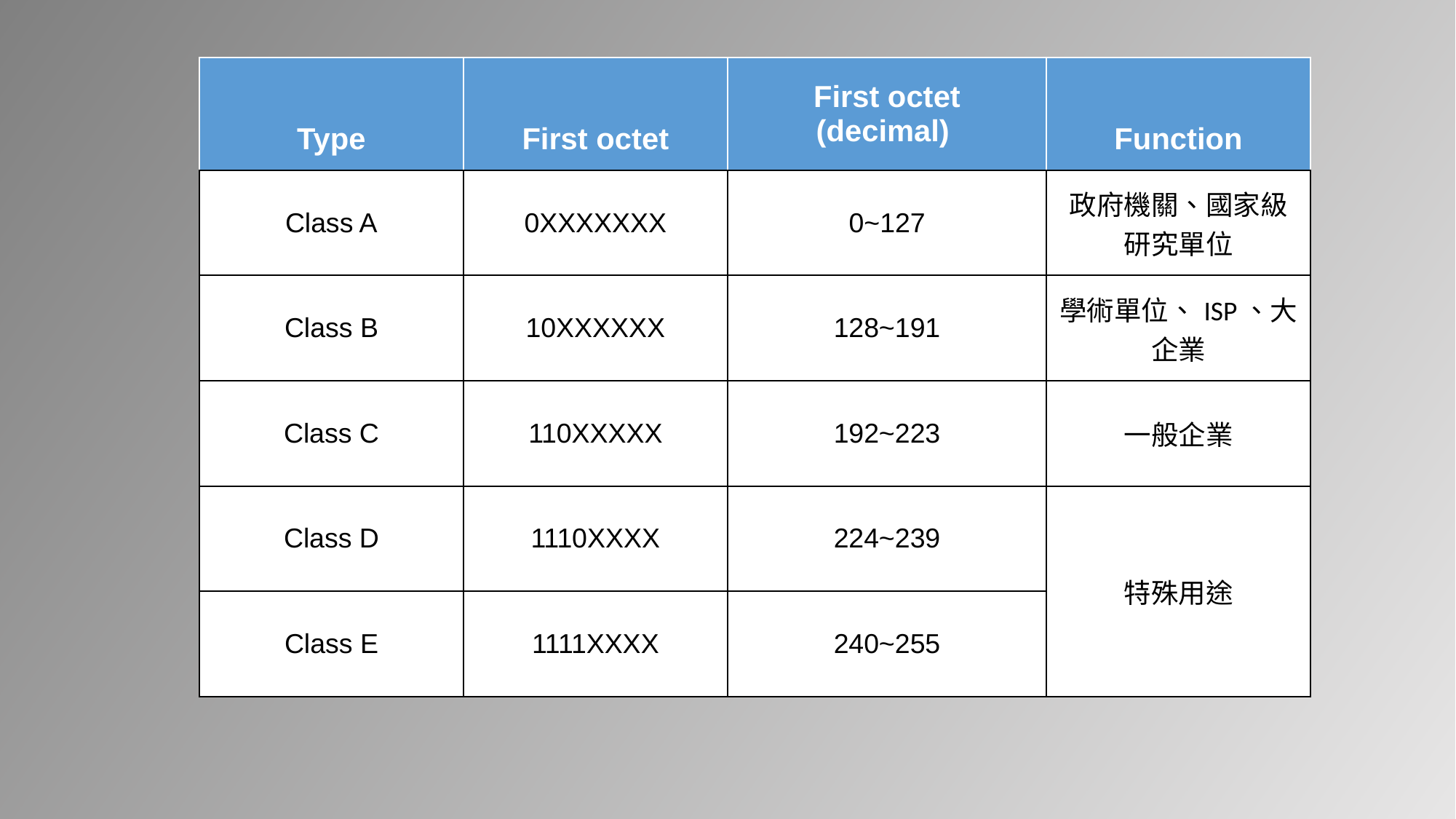

| Type | First octet | First octet (decimal) | Function |
| --- | --- | --- | --- |
| Class A | 0XXXXXXX | 0~127 | 政府機關、國家級研究單位 |
| Class B | 10XXXXXX | 128~191 | 學術單位、ISP、大企業 |
| Class C | 110XXXXX | 192~223 | 一般企業 |
| Class D | 1110XXXX | 224~239 | 特殊用途 |
| Class E | 1111XXXX | 240~255 |  |